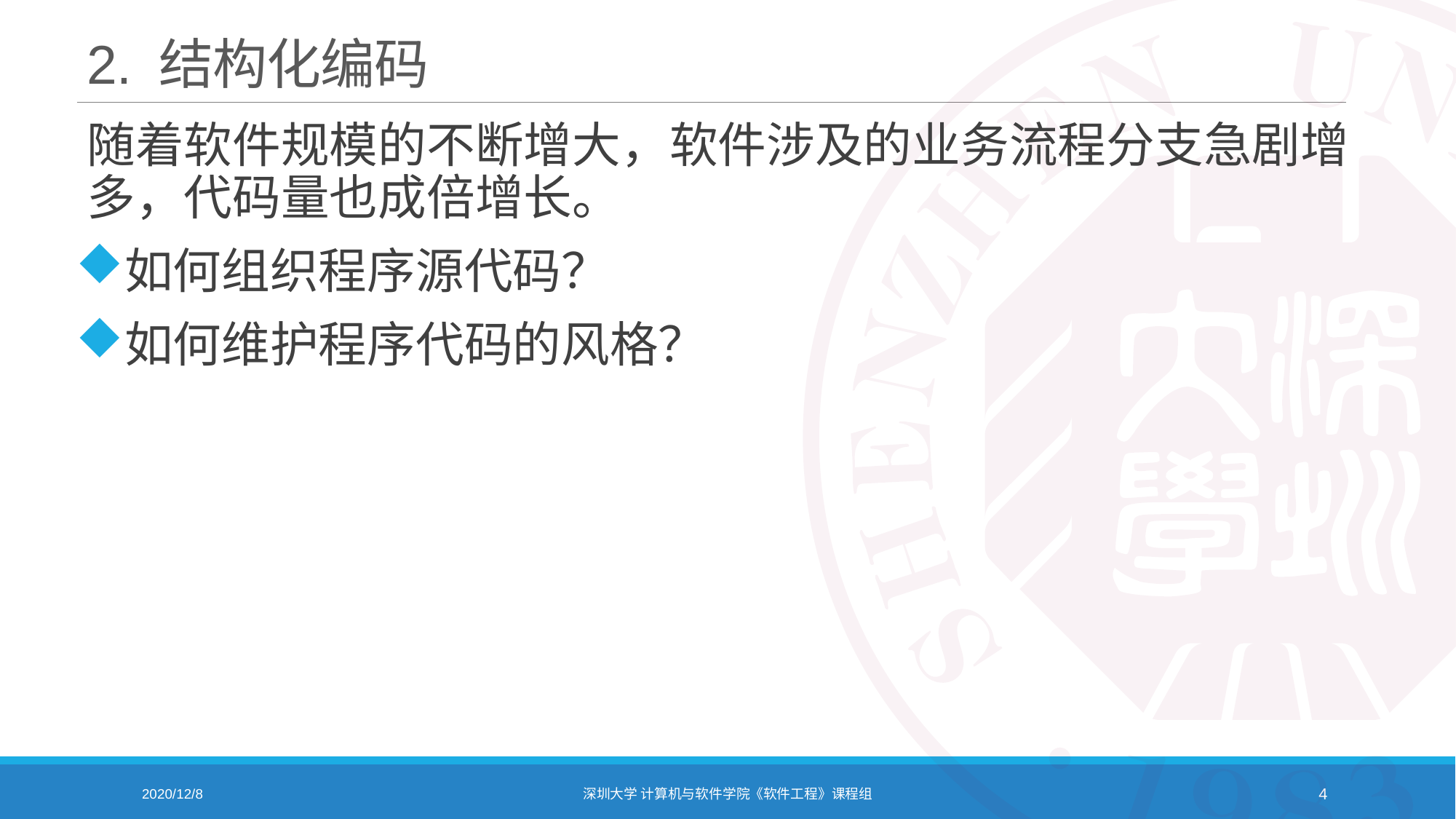

# 2. 结构化编码
随着软件规模的不断增大，软件涉及的业务流程分支急剧增多，代码量也成倍增长。
如何组织程序源代码？
如何维护程序代码的风格？
2020/12/8
深圳大学 计算机与软件学院《软件工程》课程组
4